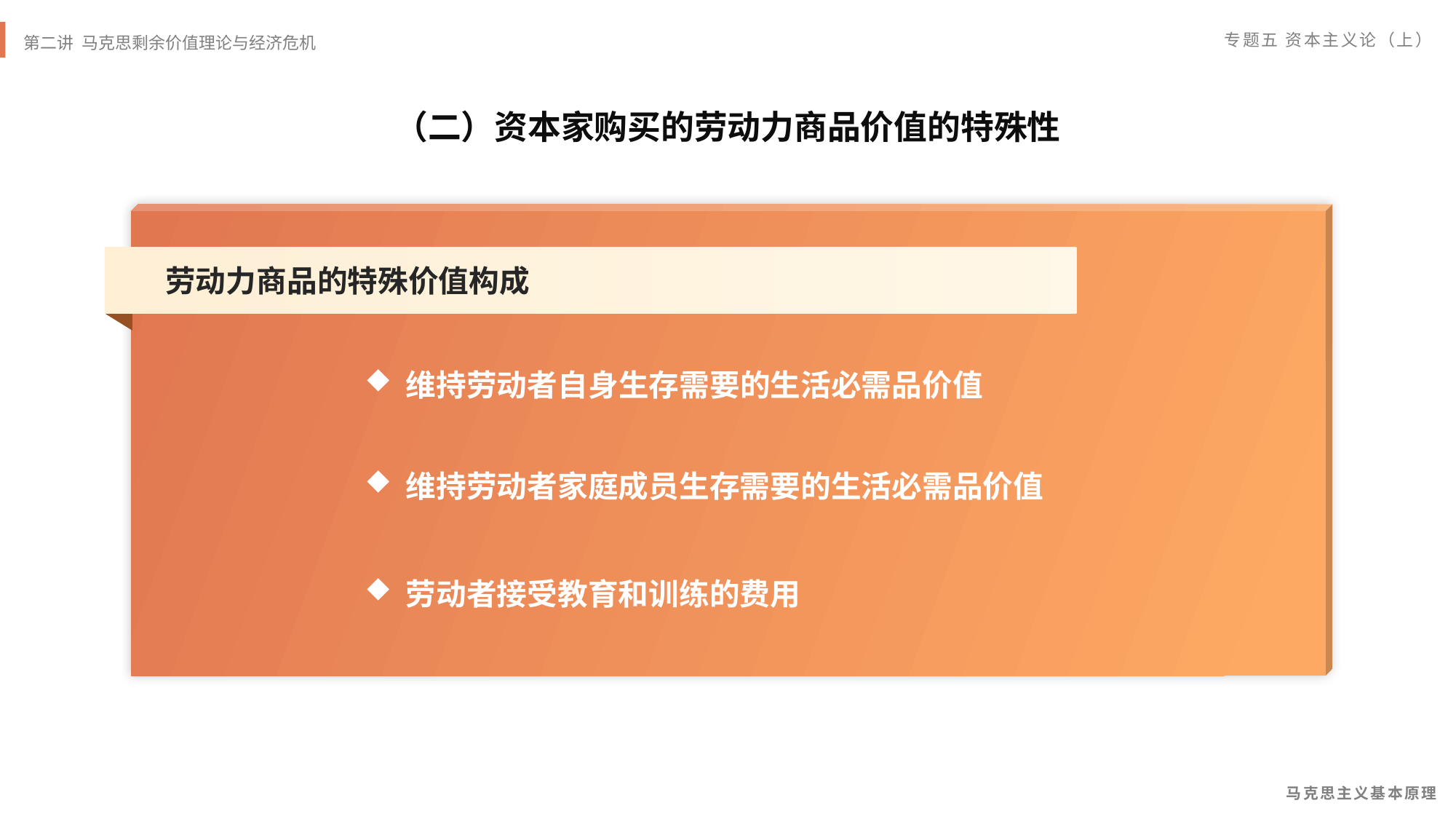

（二）资本家购买的劳动力商品价值的特殊性

劳动力商品的特殊价值构成

维持劳动者自身生存需要的生活必需品价值
维持劳动者家庭成员生存需要的生活必需品价值
劳动者接受教育和训练的费用